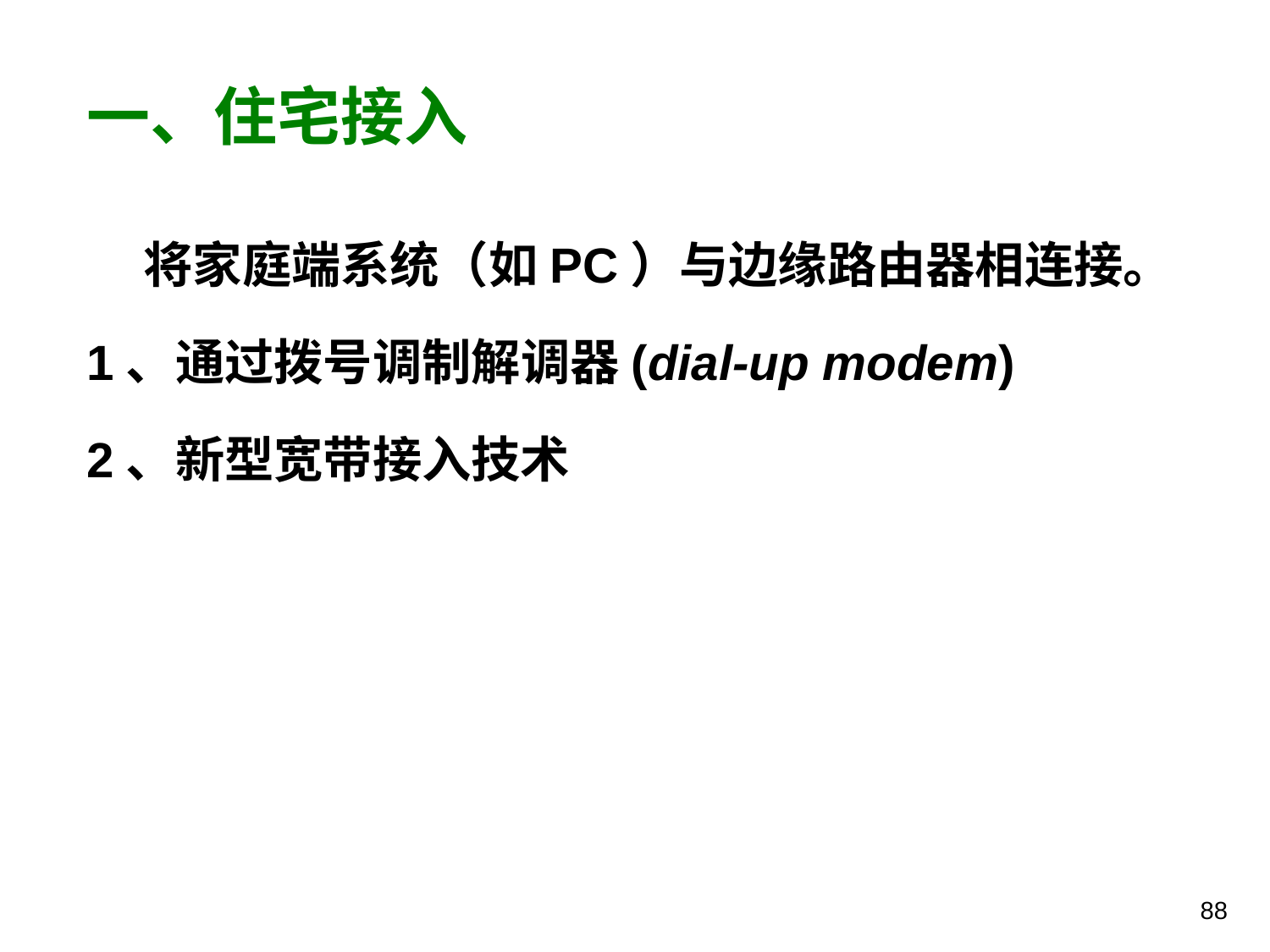

# 一、住宅接入
    将家庭端系统（如PC）与边缘路由器相连接。
1、通过拨号调制解调器(dial-up modem)
2、新型宽带接入技术
88